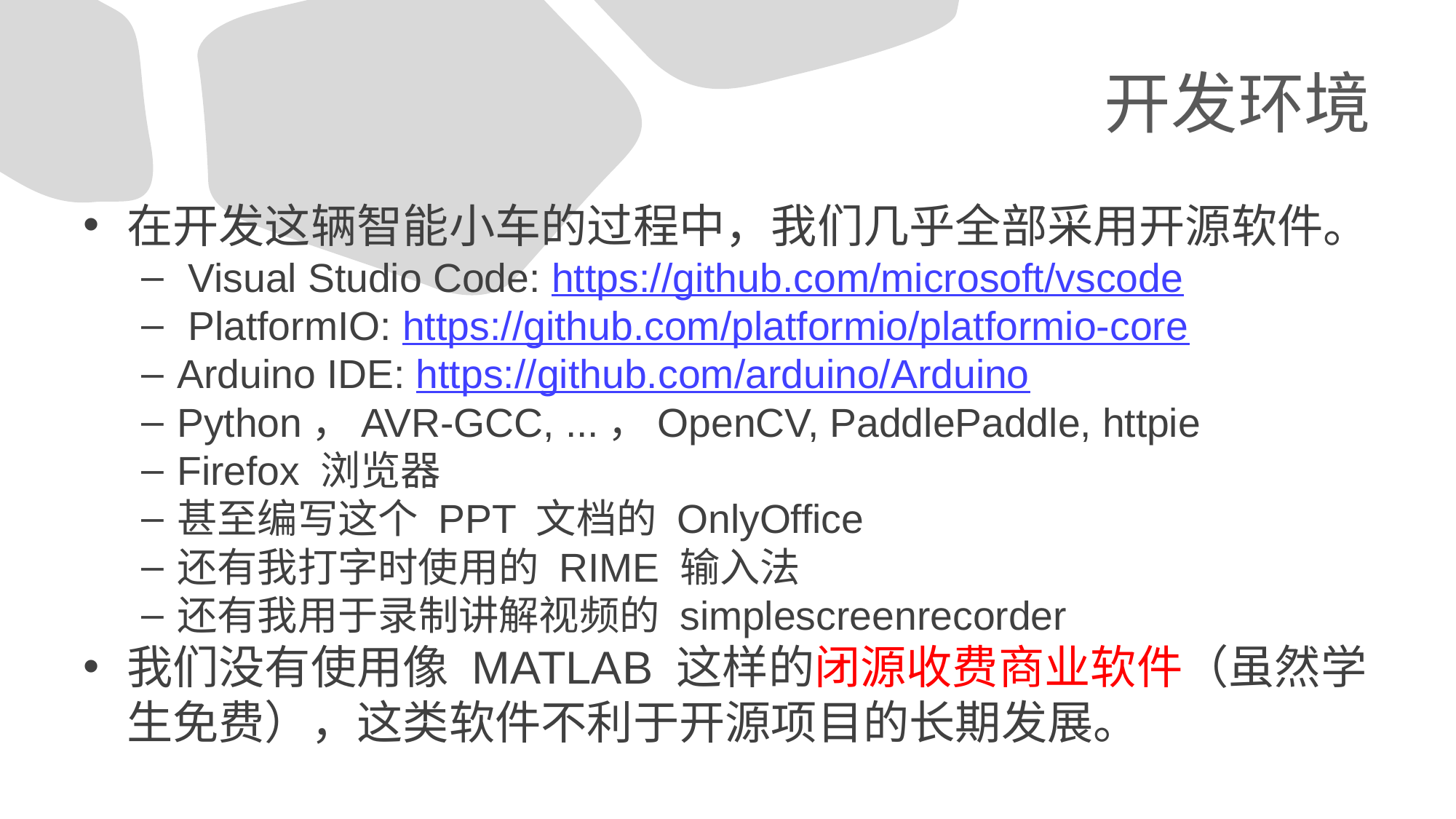

# 开发环境
在开发这辆智能小车的过程中，我们几乎全部采用开源软件。
 Visual Studio Code: https://github.com/microsoft/vscode
 PlatformIO: https://github.com/platformio/platformio-core
Arduino IDE: https://github.com/arduino/Arduino
Python，AVR-GCC, ...，OpenCV, PaddlePaddle, httpie
Firefox 浏览器
甚至编写这个 PPT 文档的 OnlyOffice
还有我打字时使用的 RIME 输入法
还有我用于录制讲解视频的 simplescreenrecorder
我们没有使用像 MATLAB 这样的闭源收费商业软件（虽然学生免费），这类软件不利于开源项目的长期发展。